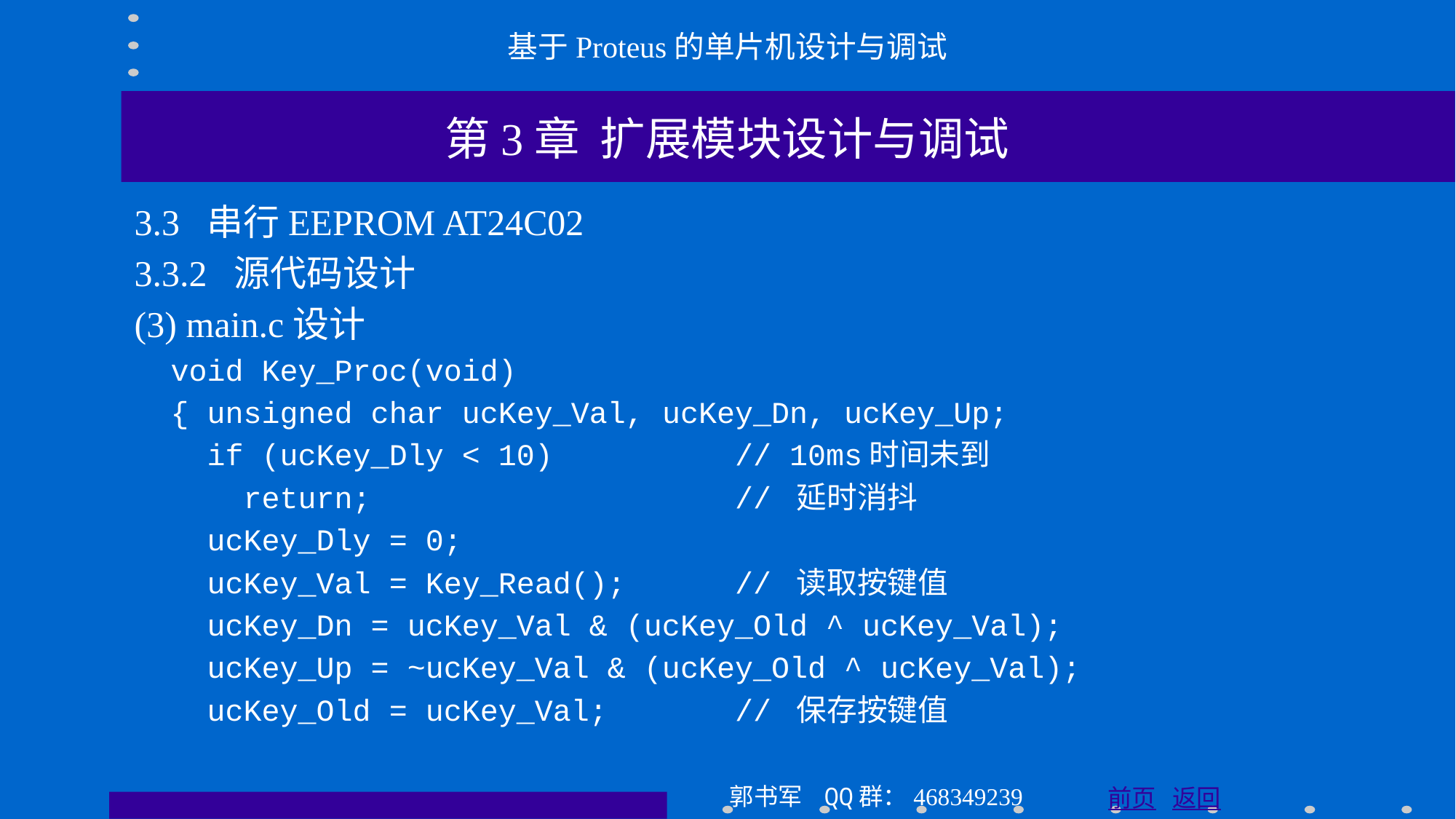

基于Proteus的单片机设计与调试
第3章  扩展模块设计与调试
3.3  串行EEPROM AT24C02
3.3.2  源代码设计
(3) main.c设计
  void Key_Proc(void)
  { unsigned char ucKey_Val, ucKey_Dn, ucKey_Up;
    if (ucKey_Dly < 10)          // 10ms时间未到
      return;                    // 延时消抖
    ucKey_Dly = 0;
    ucKey_Val = Key_Read();      // 读取按键值
    ucKey_Dn = ucKey_Val & (ucKey_Old ^ ucKey_Val);
    ucKey_Up = ~ucKey_Val & (ucKey_Old ^ ucKey_Val);
    ucKey_Old = ucKey_Val;       // 保存按键值

郭书军   QQ群：468349239
前页   返回